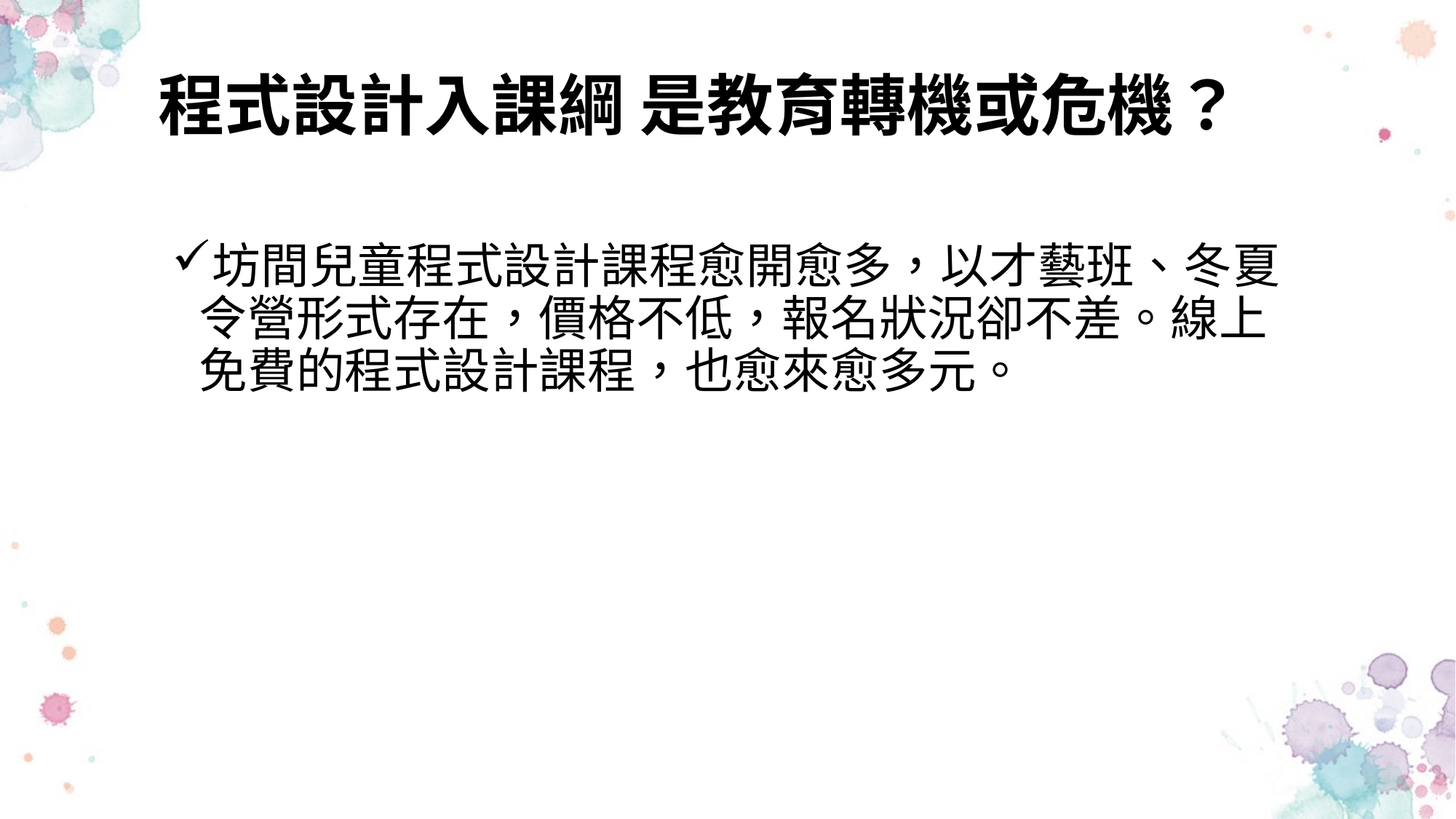

# 程式設計入課綱 是教育轉機或危機？
坊間兒童程式設計課程愈開愈多，以才藝班、冬夏令營形式存在，價格不低，報名狀況卻不差。線上免費的程式設計課程，也愈來愈多元。